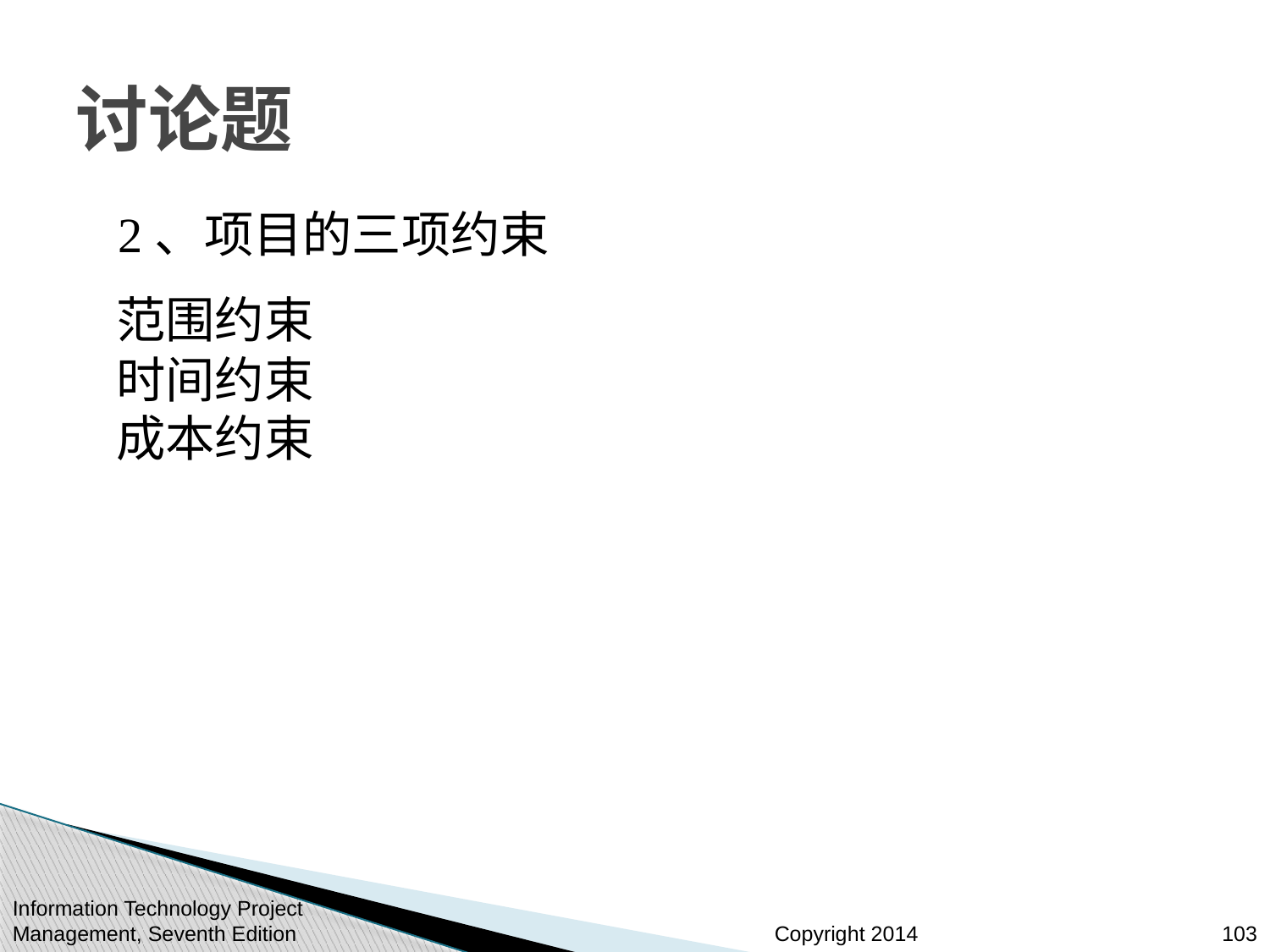

# 讨论题
2、项目的三项约束
范围约束
时间约束
成本约束
Information Technology Project Management, Seventh Edition
103